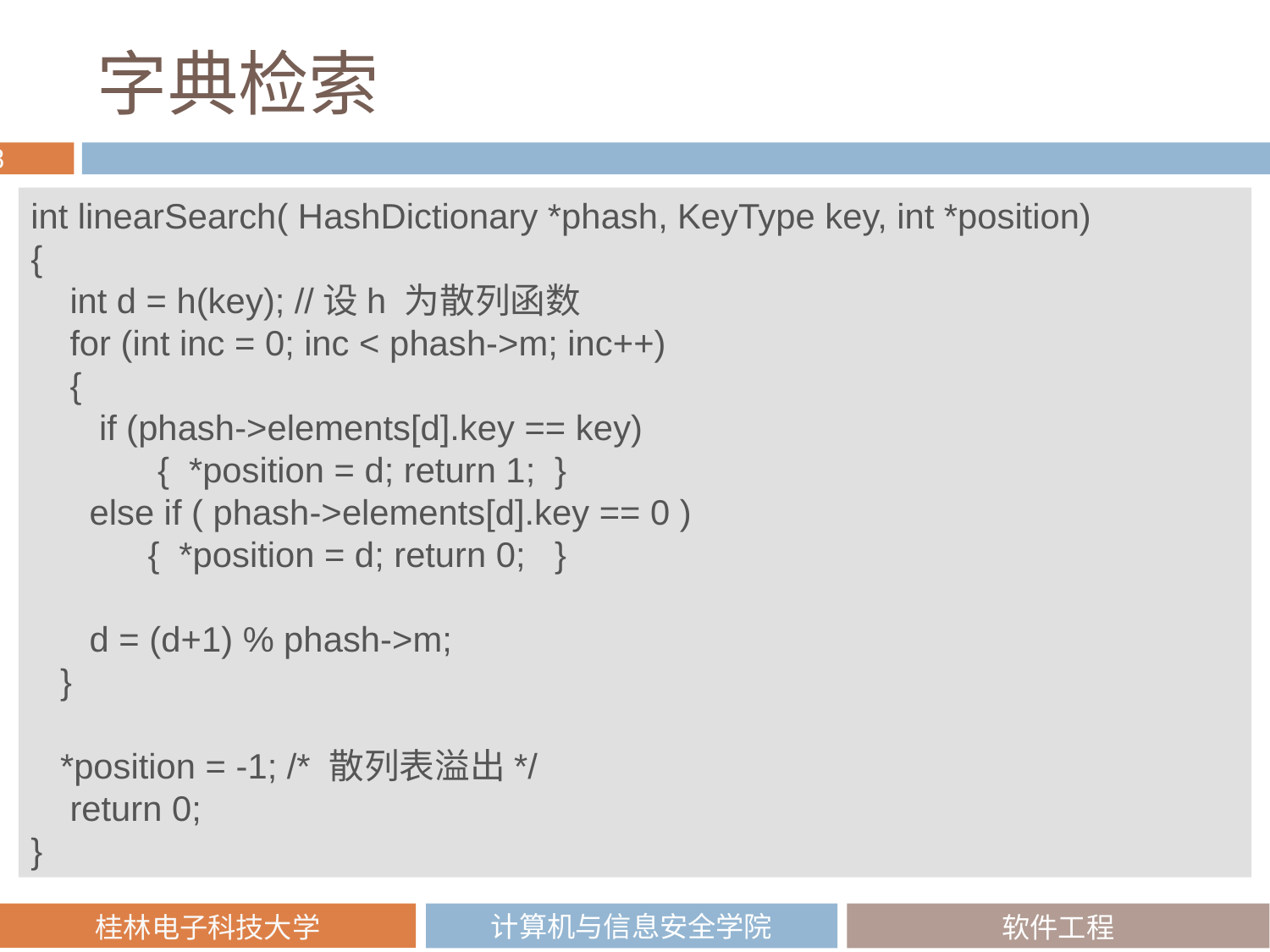

# 字典检索
int linearSearch( HashDictionary *phash, KeyType key, int *position)
{
    int d = h(key); //设h 为散列函数
    for (int inc = 0; inc < phash->m; inc++)
    {
       if (phash->elements[d].key == key)
             {  *position = d; return 1;  }
      else if ( phash->elements[d].key == 0 )
            {  *position = d; return 0;   }

      d = (d+1) % phash->m;
   }

   *position = -1; /* 散列表溢出*/
    return 0;
}